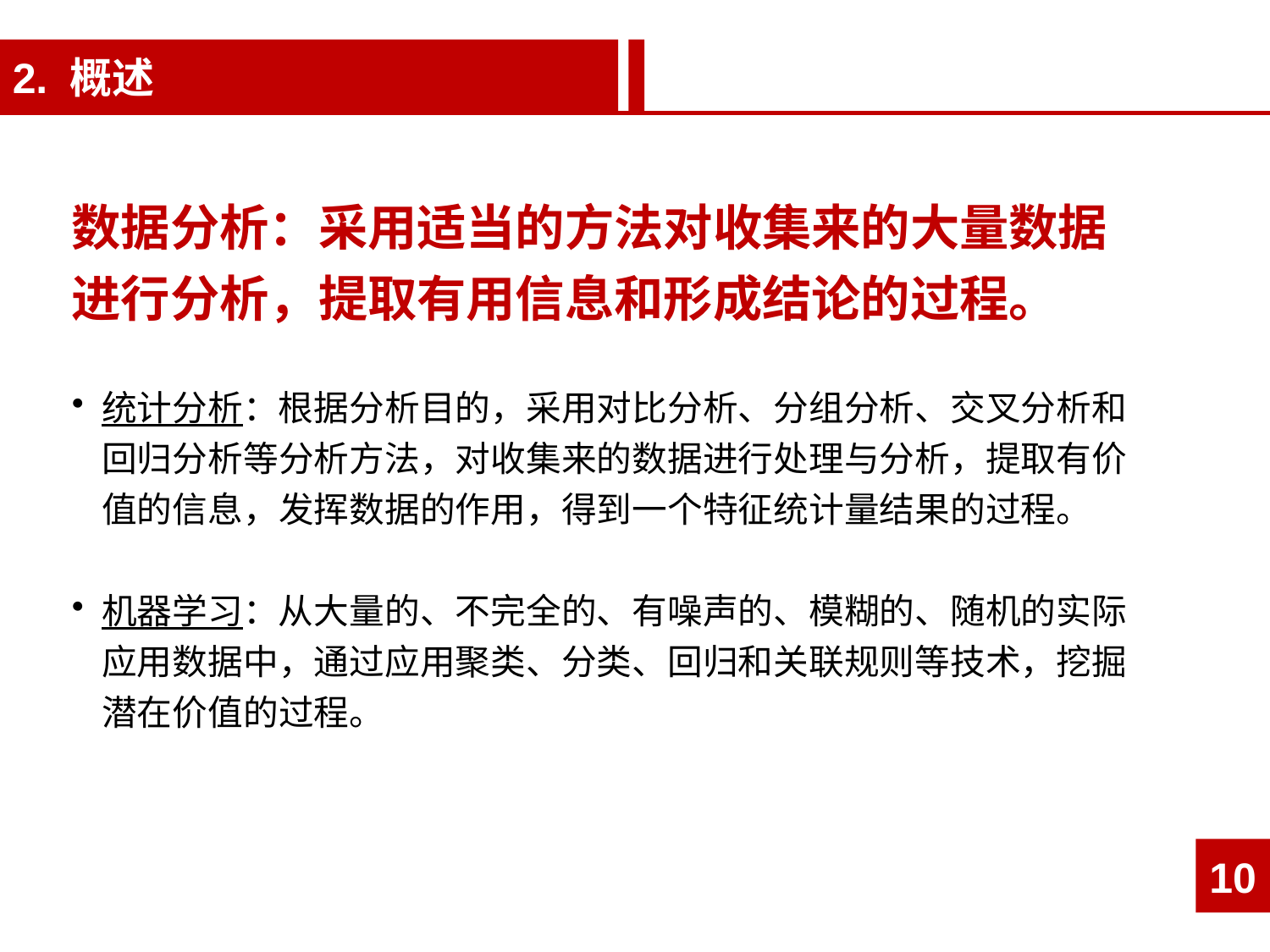

2. 概述

数据分析：采用适当的方法对收集来的大量数据进行分析，提取有用信息和形成结论的过程。

统计分析：根据分析目的，采用对比分析、分组分析、交叉分析和回归分析等分析方法，对收集来的数据进行处理与分析，提取有价值的信息，发挥数据的作用，得到一个特征统计量结果的过程。

机器学习：从大量的、不完全的、有噪声的、模糊的、随机的实际应用数据中，通过应用聚类、分类、回归和关联规则等技术，挖掘潜在价值的过程。
10